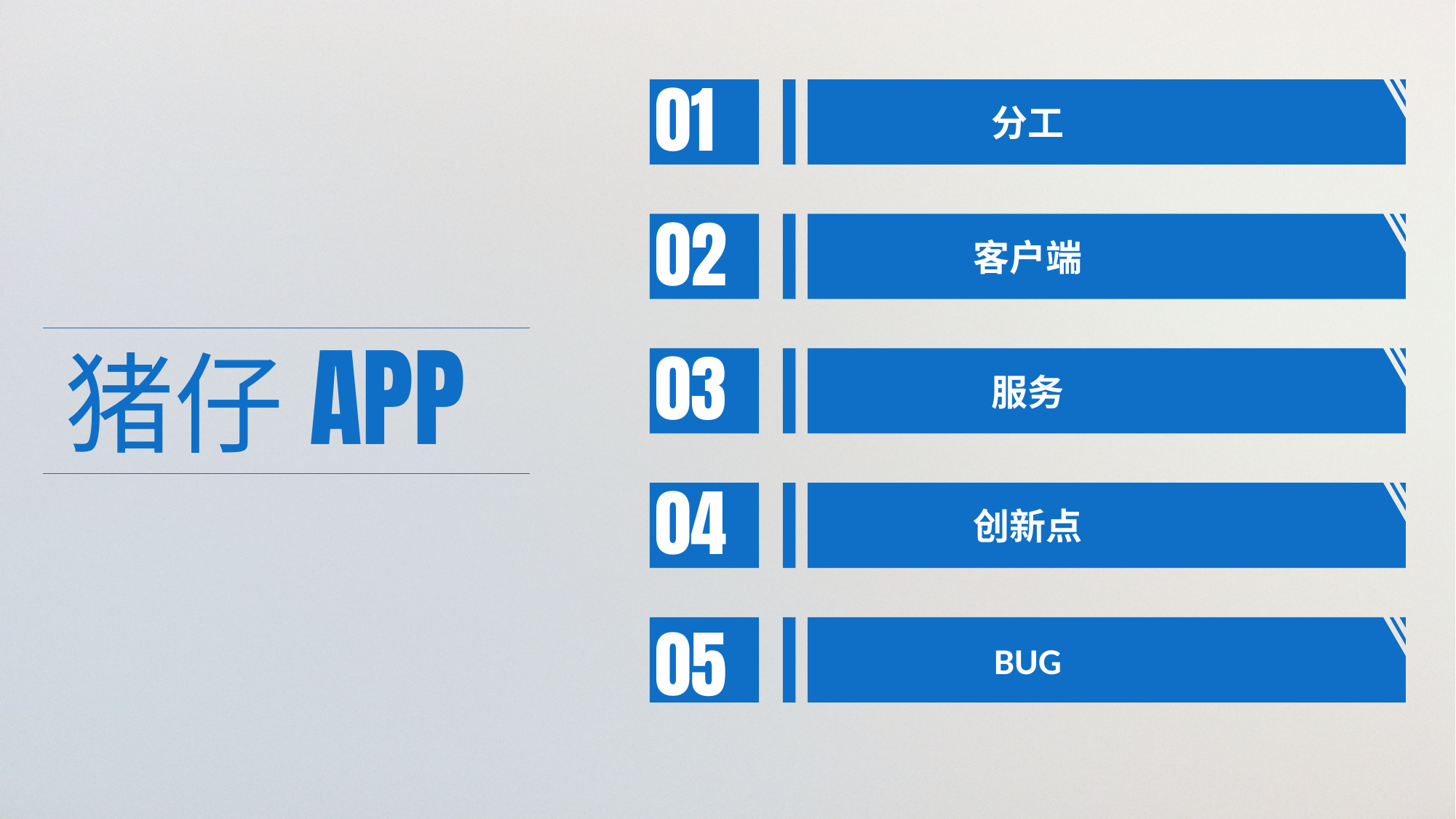

01

分工
02

客户端

猪仔APP
03

服务

04

创新点

BUG
05